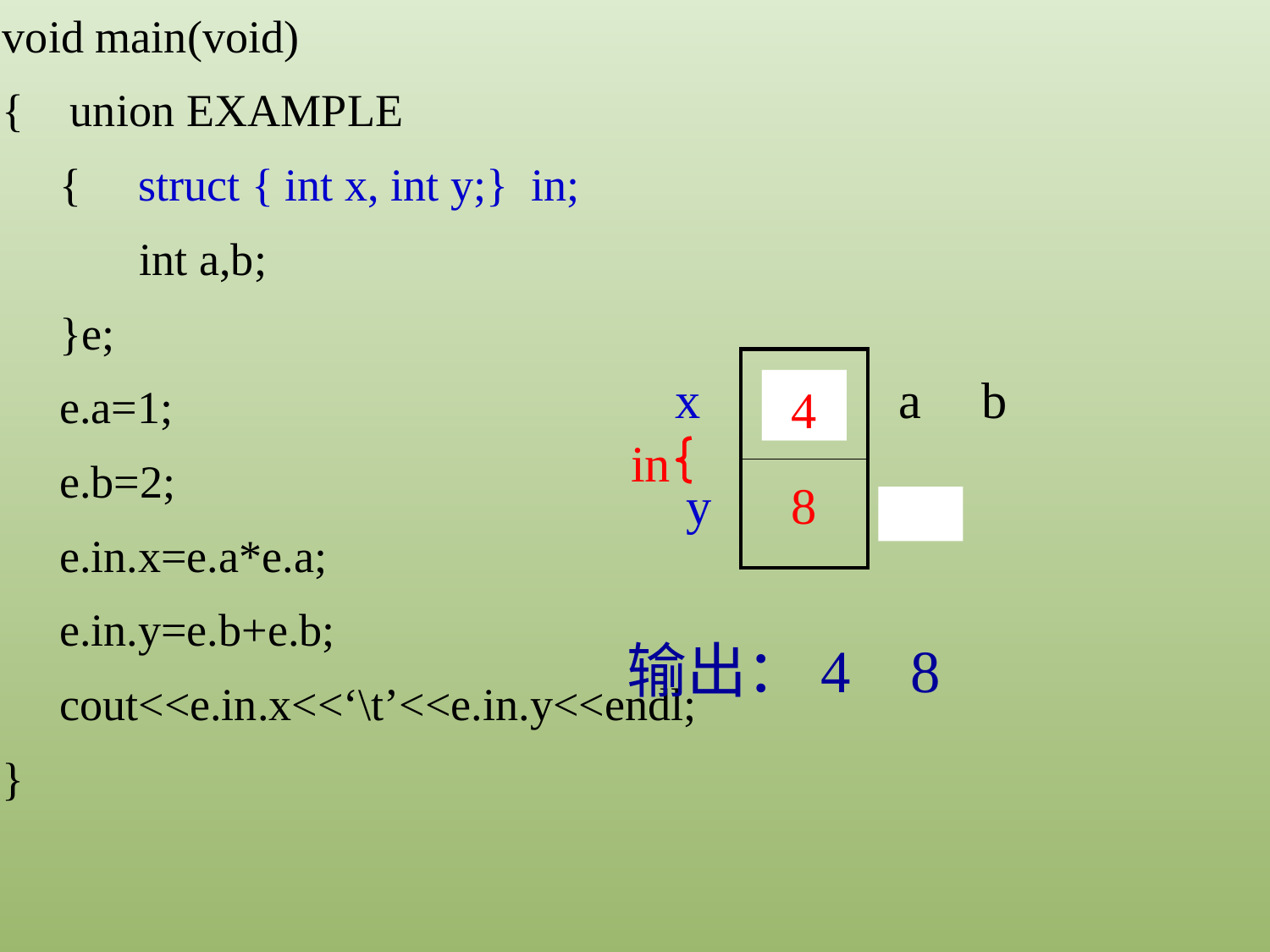

void main(void)
{    union EXAMPLE
     {     struct { int x, int y;}  in;
            int a,b;
     }e;
     e.a=1;
     e.b=2;
     e.in.x=e.a*e.a;
     e.in.y=e.b+e.b;
     cout<<e.in.x<<‘\t’<<e.in.y<<endl;
}
|  |
| --- |
|  |
x
a
b
1
2
4
in

y
8
b

输出：4    8
407